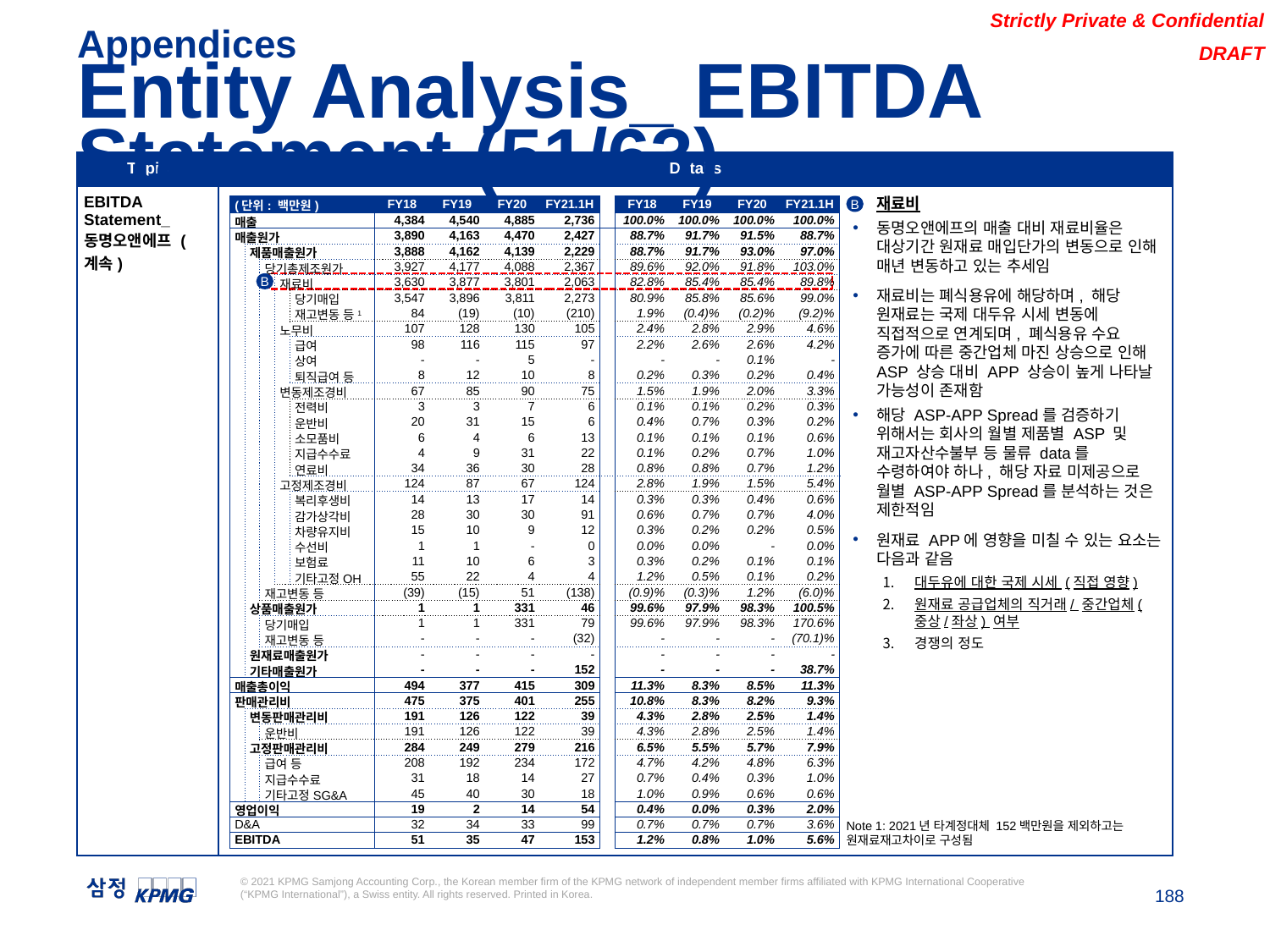

Appendices
Entity Analysis_ EBITDA Statement (51/63)
| Topic | Details |
| --- | --- |
| EBITDA Statement\_ 동명오앤에프 (계속) |  |
재료비
동명오앤에프의 매출 대비 재료비율은 대상기간 원재료 매입단가의 변동으로 인해 매년 변동하고 있는 추세임
재료비는 폐식용유에 해당하며, 해당 원재료는 국제 대두유 시세 변동에  직접적으로 연계되며, 폐식용유 수요 증가에 따른 중간업체 마진 상승으로 인해 ASP 상승 대비 APP 상승이 높게 나타날 가능성이 존재함
해당 ASP-APP Spread를 검증하기 위해서는 회사의 월별 제품별 ASP 및 재고자산수불부 등 물류 data를 수령하여야 하나, 해당 자료 미제공으로 월별 ASP-APP Spread를 분석하는 것은 제한적임
원재료 APP에 영향을 미칠 수 있는 요소는 다음과 같음
대두유에 대한 국제 시세 (직접 영향)
원재료 공급업체의 직거래/ 중간업체(중상/좌상) 여부
경쟁의 정도

| (단위: 백만원) |  |  |  |  | FY18 | FY19 | FY20 | FY21.1H |  | FY18 | FY19 | FY20 | FY21.1H |
| --- | --- | --- | --- | --- | --- | --- | --- | --- | --- | --- | --- | --- | --- |
| 매출 |  |  |  |  | 4,384 | 4,540 | 4,885 | 2,736 |  | 100.0% | 100.0% | 100.0% | 100.0% |
| 매출원가 |  |  |  |  | 3,890 | 4,163 | 4,470 | 2,427 |  | 88.7% | 91.7% | 91.5% | 88.7% |
|  | 제품매출원가 |  |  |  | 3,888 | 4,162 | 4,139 | 2,229 |  | 88.7% | 91.7% | 93.0% | 97.0% |
|  |  | 당기총제조원가 |  |  | 3,927 | 4,177 | 4,088 | 2,367 |  | 89.6% | 92.0% | 91.8% | 103.0% |
|  |  |  | 재료비 |  | 3,630 | 3,877 | 3,801 | 2,063 |  | 82.8% | 85.4% | 85.4% | 89.8% |
|  |  |  |  | 당기매입 | 3,547 | 3,896 | 3,811 | 2,273 |  | 80.9% | 85.8% | 85.6% | 99.0% |
|  |  |  |  | 재고변동 등1 | 84 | (19) | (10) | (210) |  | 1.9% | (0.4)% | (0.2)% | (9.2)% |
|  |  |  | 노무비 |  | 107 | 128 | 130 | 105 |  | 2.4% | 2.8% | 2.9% | 4.6% |
|  |  |  |  | 급여 | 98 | 116 | 115 | 97 |  | 2.2% | 2.6% | 2.6% | 4.2% |
|  |  |  |  | 상여 | - | - | 5 | - |  | - | - | 0.1% | - |
|  |  |  |  | 퇴직급여 등 | 8 | 12 | 10 | 8 |  | 0.2% | 0.3% | 0.2% | 0.4% |
|  |  |  | 변동제조경비 |  | 67 | 85 | 90 | 75 |  | 1.5% | 1.9% | 2.0% | 3.3% |
|  |  |  |  | 전력비 | 3 | 3 | 7 | 6 |  | 0.1% | 0.1% | 0.2% | 0.3% |
|  |  |  |  | 운반비 | 20 | 31 | 15 | 6 |  | 0.4% | 0.7% | 0.3% | 0.2% |
|  |  |  |  | 소모품비 | 6 | 4 | 6 | 13 |  | 0.1% | 0.1% | 0.1% | 0.6% |
|  |  |  |  | 지급수수료 | 4 | 9 | 31 | 22 |  | 0.1% | 0.2% | 0.7% | 1.0% |
|  |  |  |  | 연료비 | 34 | 36 | 30 | 28 |  | 0.8% | 0.8% | 0.7% | 1.2% |
|  |  |  | 고정제조경비 |  | 124 | 87 | 67 | 124 |  | 2.8% | 1.9% | 1.5% | 5.4% |
|  |  |  |  | 복리후생비 | 14 | 13 | 17 | 14 |  | 0.3% | 0.3% | 0.4% | 0.6% |
|  |  |  |  | 감가상각비 | 28 | 30 | 30 | 91 |  | 0.6% | 0.7% | 0.7% | 4.0% |
|  |  |  |  | 차량유지비 | 15 | 10 | 9 | 12 |  | 0.3% | 0.2% | 0.2% | 0.5% |
|  |  |  |  | 수선비 | 1 | 1 | - | 0 |  | 0.0% | 0.0% | - | 0.0% |
|  |  |  |  | 보험료 | 11 | 10 | 6 | 3 |  | 0.3% | 0.2% | 0.1% | 0.1% |
|  |  |  |  | 기타고정OH | 55 | 22 | 4 | 4 |  | 1.2% | 0.5% | 0.1% | 0.2% |
|  |  | 재고변동 등 |  |  | (39) | (15) | 51 | (138) |  | (0.9)% | (0.3)% | 1.2% | (6.0)% |
|  | 상품매출원가 |  |  |  | 1 | 1 | 331 | 46 |  | 99.6% | 97.9% | 98.3% | 100.5% |
|  |  | 당기매입 |  |  | 1 | 1 | 331 | 79 |  | 99.6% | 97.9% | 98.3% | 170.6% |
|  |  | 재고변동 등 |  |  | - | - | - | (32) |  | - | - | - | (70.1)% |
|  | 원재료매출원가 |  |  |  | - | - | - | - |  | - | - | - | - |
|  | 기타매출원가 |  |  |  | - | - | - | 152 |  | - | - | - | 38.7% |
| 매출총이익 |  |  |  |  | 494 | 377 | 415 | 309 |  | 11.3% | 8.3% | 8.5% | 11.3% |
| 판매관리비 |  |  |  |  | 475 | 375 | 401 | 255 |  | 10.8% | 8.3% | 8.2% | 9.3% |
|  | 변동판매관리비 |  |  |  | 191 | 126 | 122 | 39 |  | 4.3% | 2.8% | 2.5% | 1.4% |
|  |  | 운반비 |  |  | 191 | 126 | 122 | 39 |  | 4.3% | 2.8% | 2.5% | 1.4% |
|  | 고정판매관리비 |  |  |  | 284 | 249 | 279 | 216 |  | 6.5% | 5.5% | 5.7% | 7.9% |
|  |  | 급여 등 |  |  | 208 | 192 | 234 | 172 |  | 4.7% | 4.2% | 4.8% | 6.3% |
|  |  | 지급수수료 |  |  | 31 | 18 | 14 | 27 |  | 0.7% | 0.4% | 0.3% | 1.0% |
|  |  | 기타고정SG&A |  |  | 45 | 40 | 30 | 18 |  | 1.0% | 0.9% | 0.6% | 0.6% |
| 영업이익 |  |  |  |  | 19 | 2 | 14 | 54 |  | 0.4% | 0.0% | 0.3% | 2.0% |
| D&A |  |  |  |  | 32 | 34 | 33 | 99 |  | 0.7% | 0.7% | 0.7% | 3.6% |
| EBITDA |  |  |  |  | 51 | 35 | 47 | 153 |  | 1.2% | 0.8% | 1.0% | 5.6% |
B
B

Note 1: 2021년 타계정대체 152백만원을 제외하고는 원재료재고차이로 구성됨